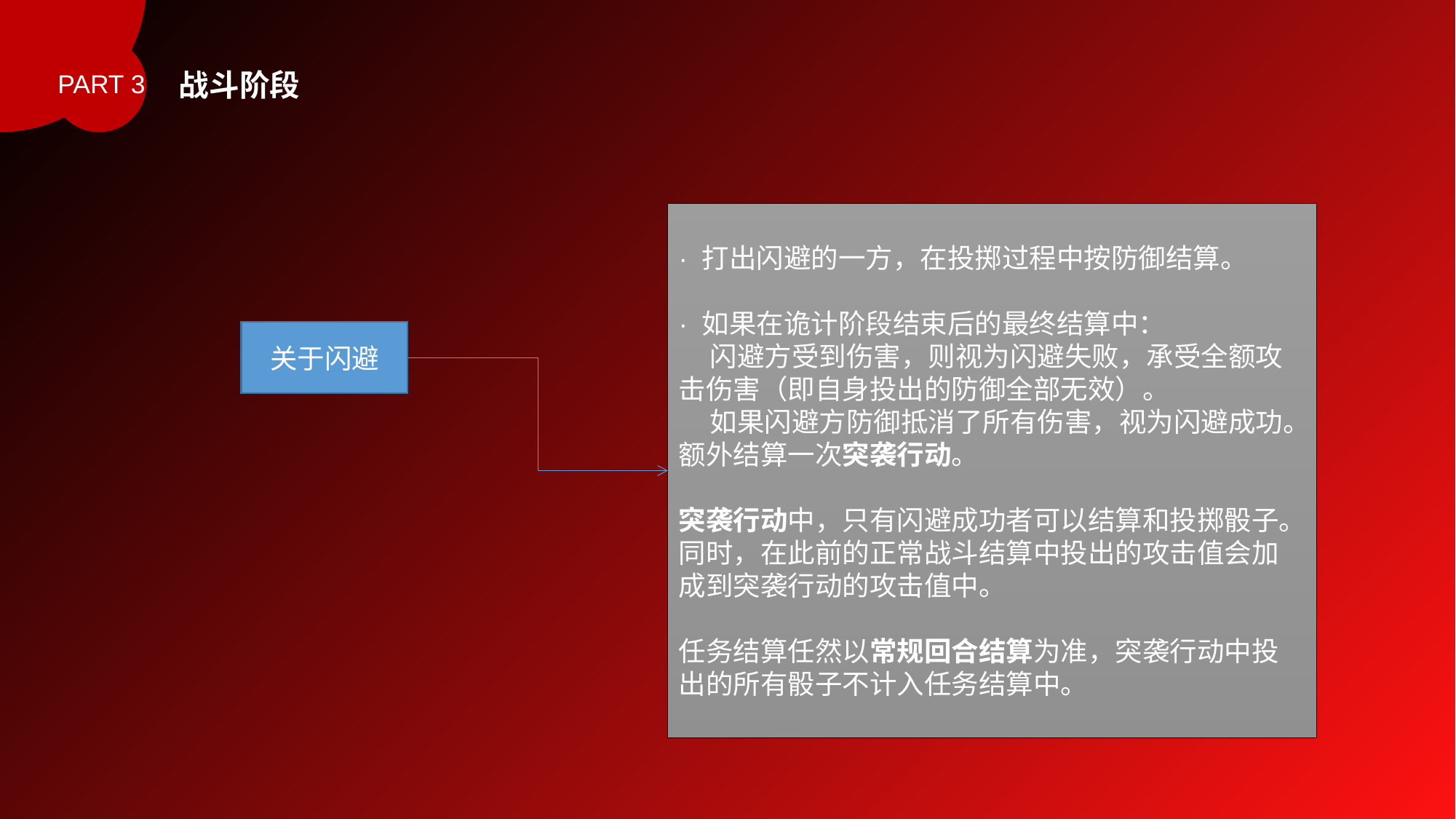

战斗阶段
PART 3

· 打出闪避的一方，在投掷过程中按防御结算。

· 如果在诡计阶段结束后的最终结算中：
    闪避方受到伤害，则视为闪避失败，承受全额攻击伤害（即自身投出的防御全部无效）。
    如果闪避方防御抵消了所有伤害，视为闪避成功。额外结算一次突袭行动。

突袭行动中，只有闪避成功者可以结算和投掷骰子。同时，在此前的正常战斗结算中投出的攻击值会加成到突袭行动的攻击值中。

任务结算任然以常规回合结算为准，突袭行动中投出的所有骰子不计入任务结算中。

关于闪避